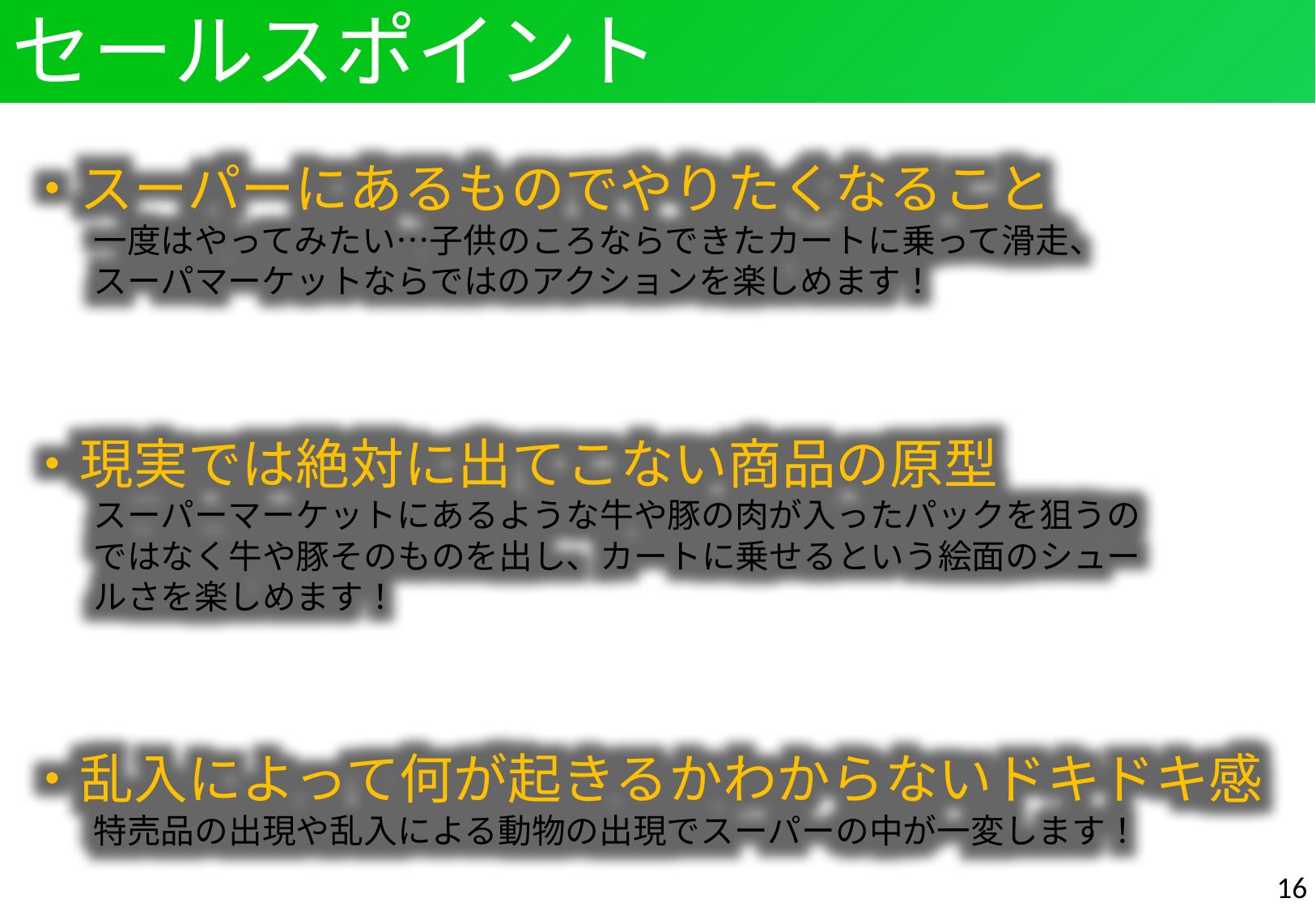

セールスポイント

・スーパーにあるものでやりたくなること
　　一度はやってみたい…子供のころならできたカートに乗って滑走、
　　スーパマーケットならではのアクションを楽しめます！

・現実では絶対に出てこない商品の原型
　　スーパーマーケットにあるような牛や豚の肉が入ったパックを狙うの
　　ではなく牛や豚そのものを出し、カートに乗せるという絵面のシュー
　　ルさを楽しめます！

・乱入によって何が起きるかわからないドキドキ感
　　特売品の出現や乱入による動物の出現でスーパーの中が一変します！
16